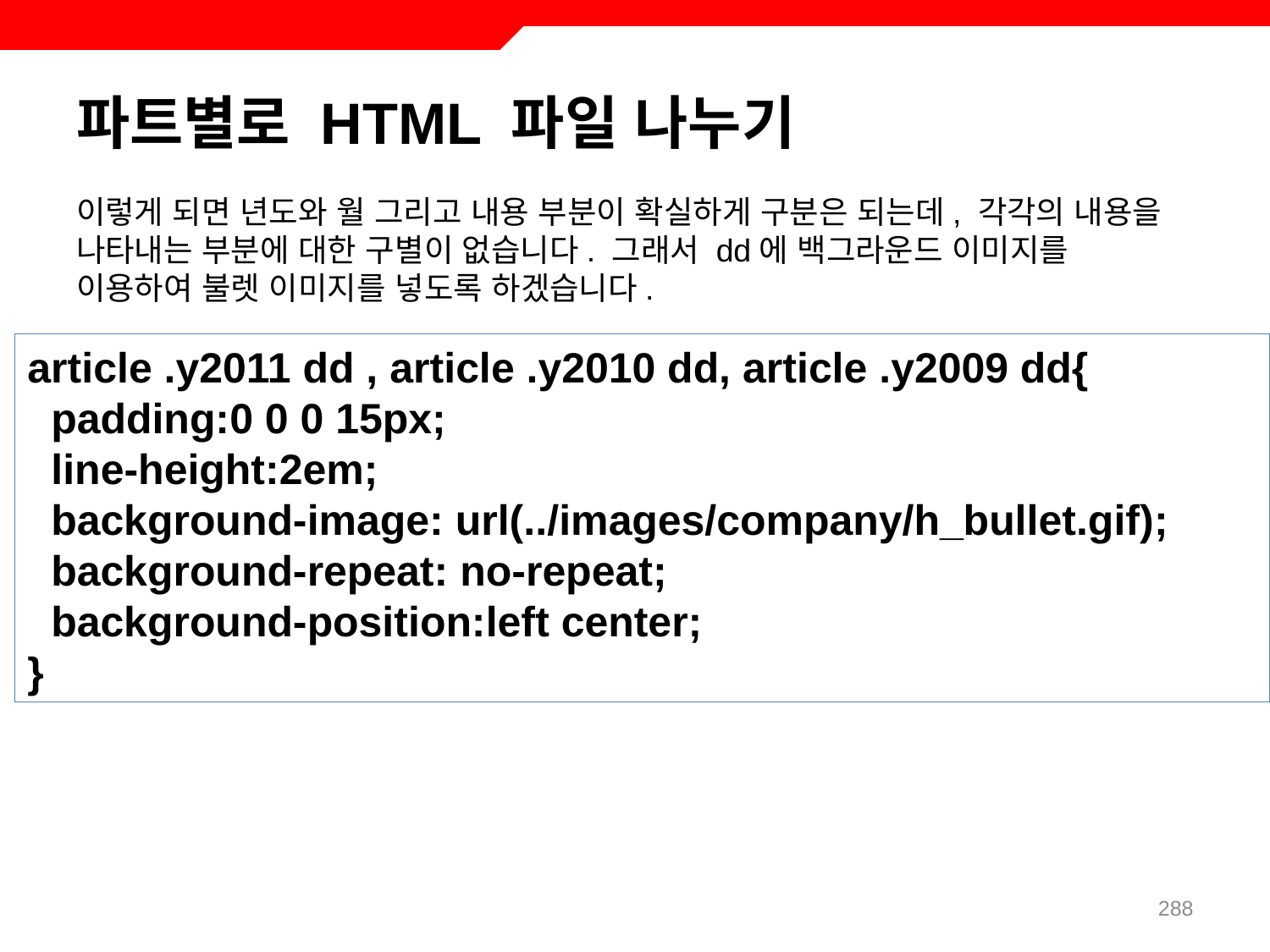

# 파트별로 HTML 파일 나누기
이렇게 되면 년도와 월 그리고 내용 부분이 확실하게 구분은 되는데, 각각의 내용을 나타내는 부분에 대한 구별이 없습니다. 그래서 dd에 백그라운드 이미지를 이용하여 불렛 이미지를 넣도록 하겠습니다.
article .y2011 dd , article .y2010 dd, article .y2009 dd{
  padding:0 0 0 15px;
  line-height:2em;
  background-image: url(../images/company/h_bullet.gif);
  background-repeat: no-repeat;
  background-position:left center;
}
288